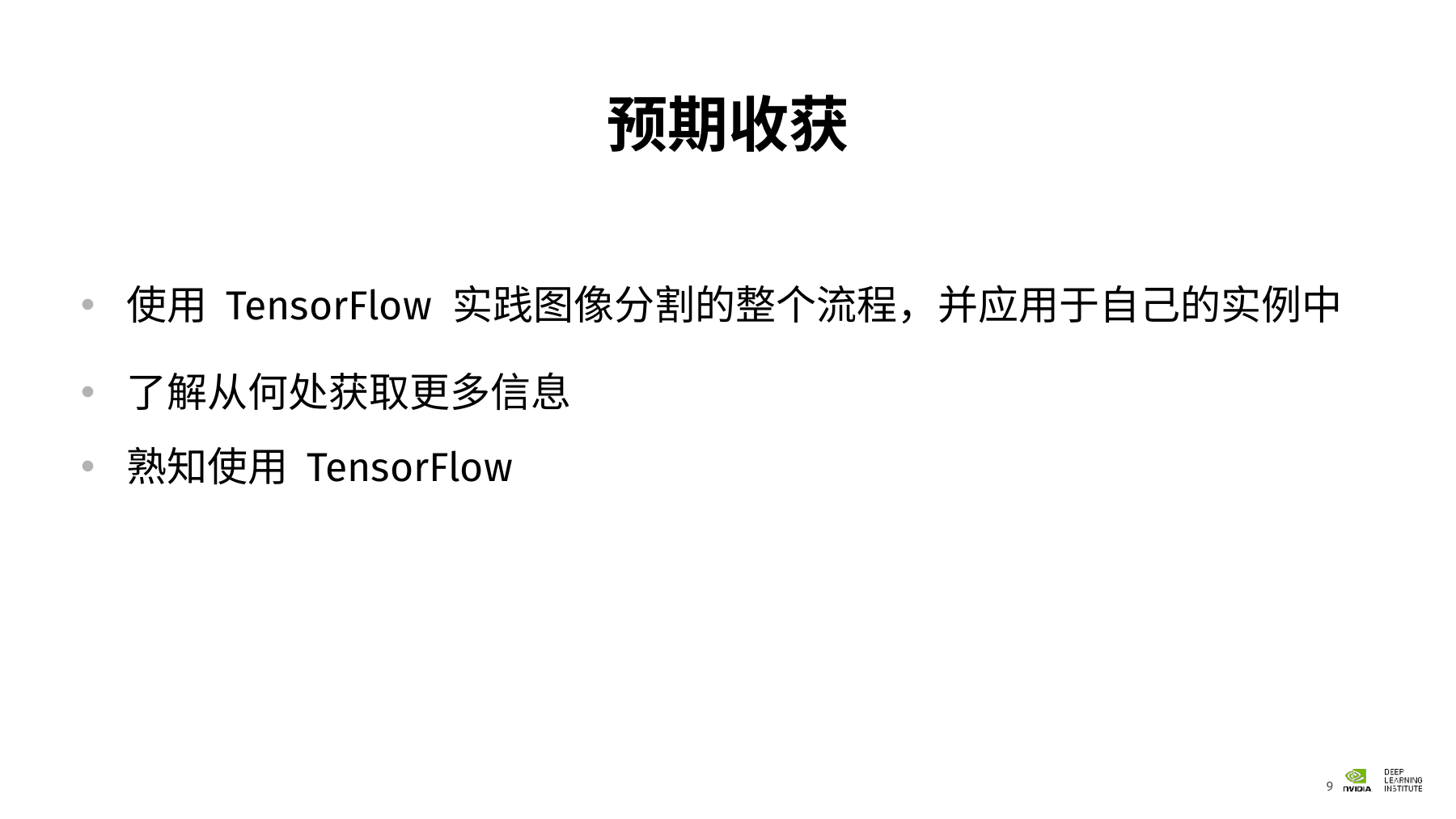

# 预期收获
使用 TensorFlow 实践图像分割的整个流程，并应用于自己的实例中

了解从何处获取更多信息
熟知使用 TensorFlow